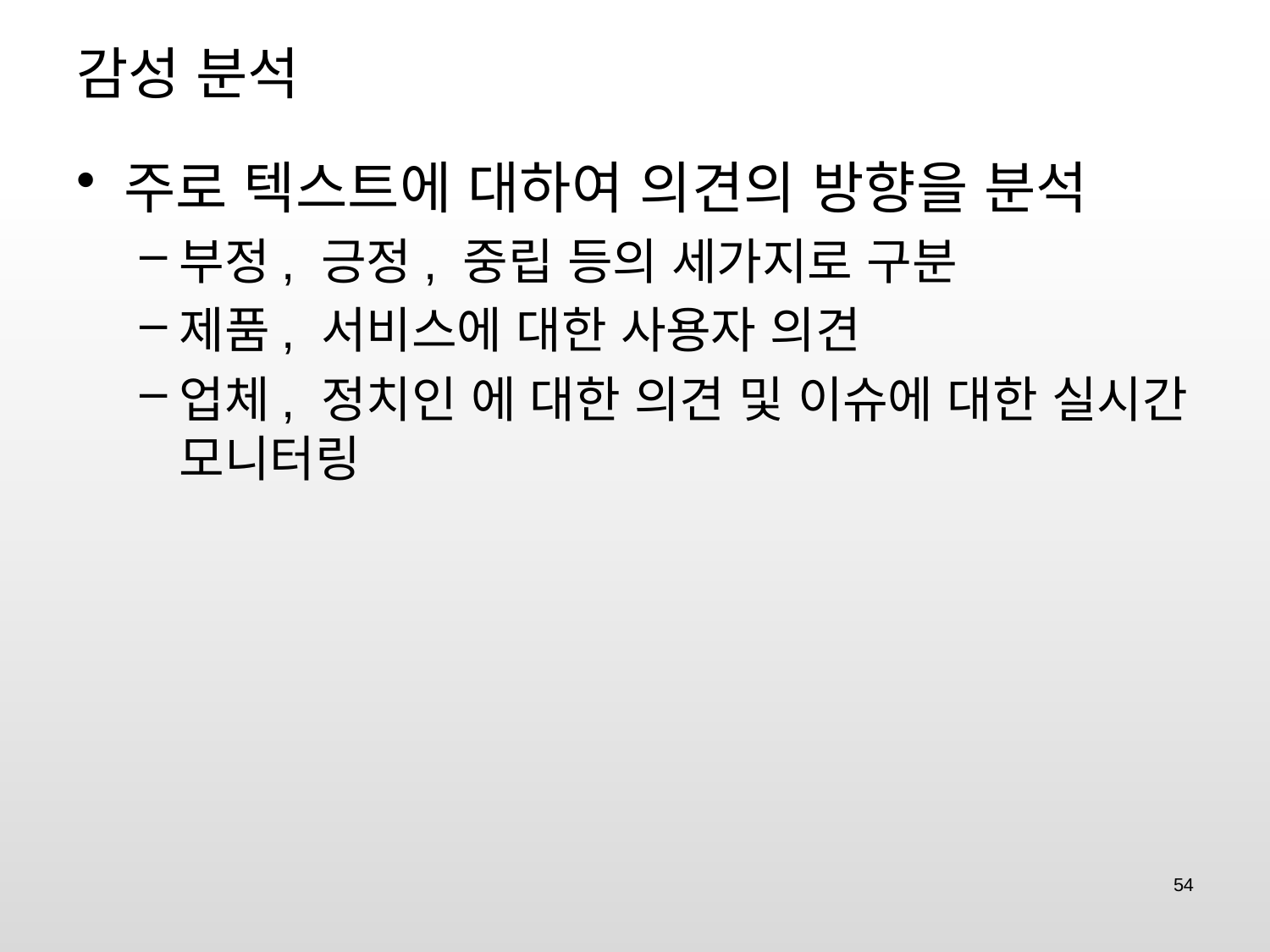

# 감성 분석
주로 텍스트에 대하여 의견의 방향을 분석
부정, 긍정, 중립 등의 세가지로 구분
제품, 서비스에 대한 사용자 의견
업체, 정치인 에 대한 의견 및 이슈에 대한 실시간 모니터링

54